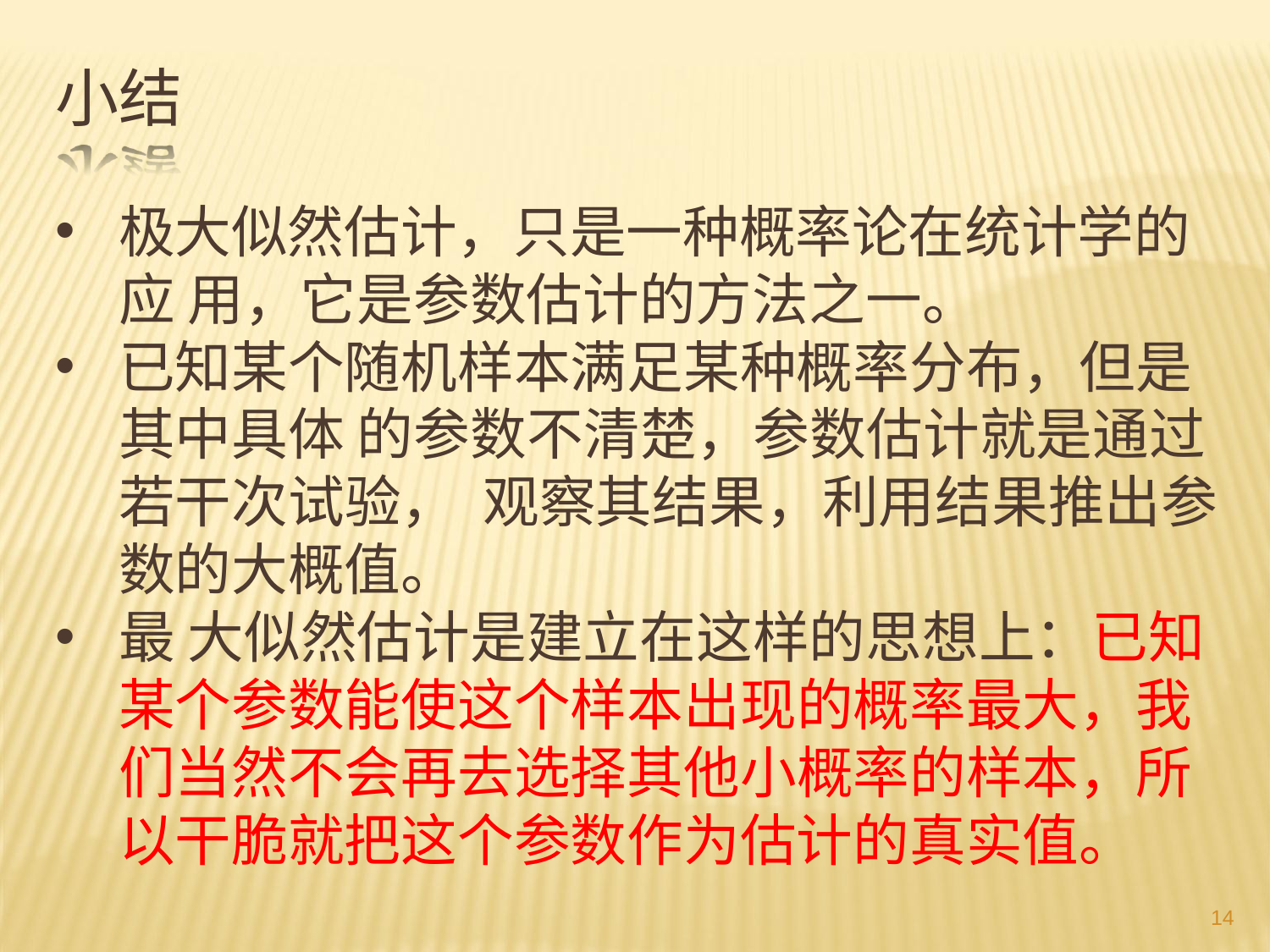

小结

极大似然估计，只是一种概率论在统计学的应 用，它是参数估计的方法之一。
已知某个随机样本满足某种概率分布，但是其中具体 的参数不清楚，参数估计就是通过若干次试验，  观察其结果，利用结果推出参数的大概值。
最 大似然估计是建立在这样的思想上：已知某个参数能使这个样本出现的概率最大，我们当然不会再去选择其他小概率的样本，所以干脆就把这个参数作为估计的真实值。

14